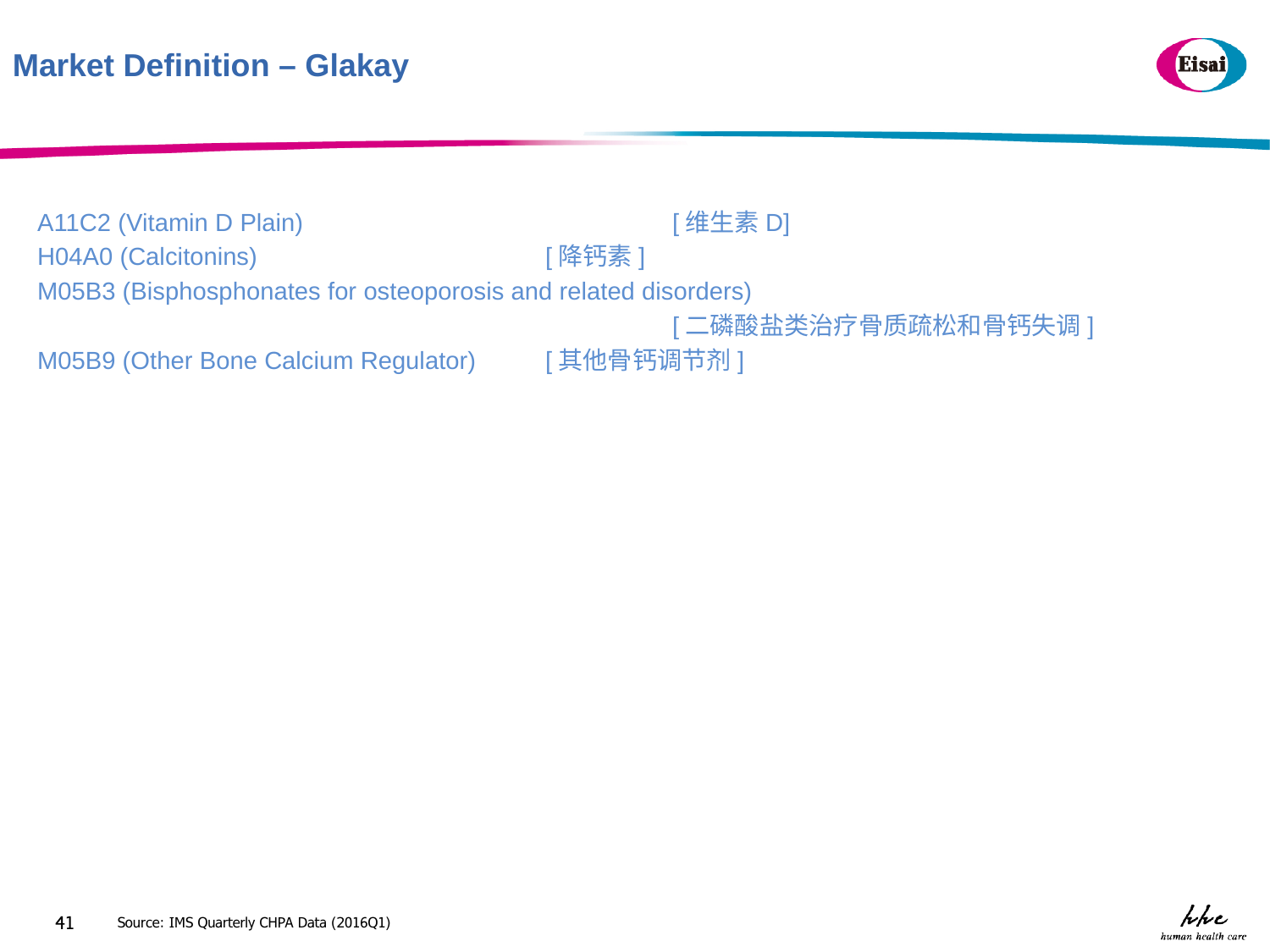

Market Definition – Glakay
A11C2 (Vitamin D Plain)			[维生素D]
H04A0 (Calcitonins)			[降钙素]
M05B3 (Bisphosphonates for osteoporosis and related disorders)
					[二磷酸盐类治疗骨质疏松和骨钙失调]
M05B9 (Other Bone Calcium Regulator)	[其他骨钙调节剂]

41
Source: IMS Quarterly CHPA Data (2016Q1)